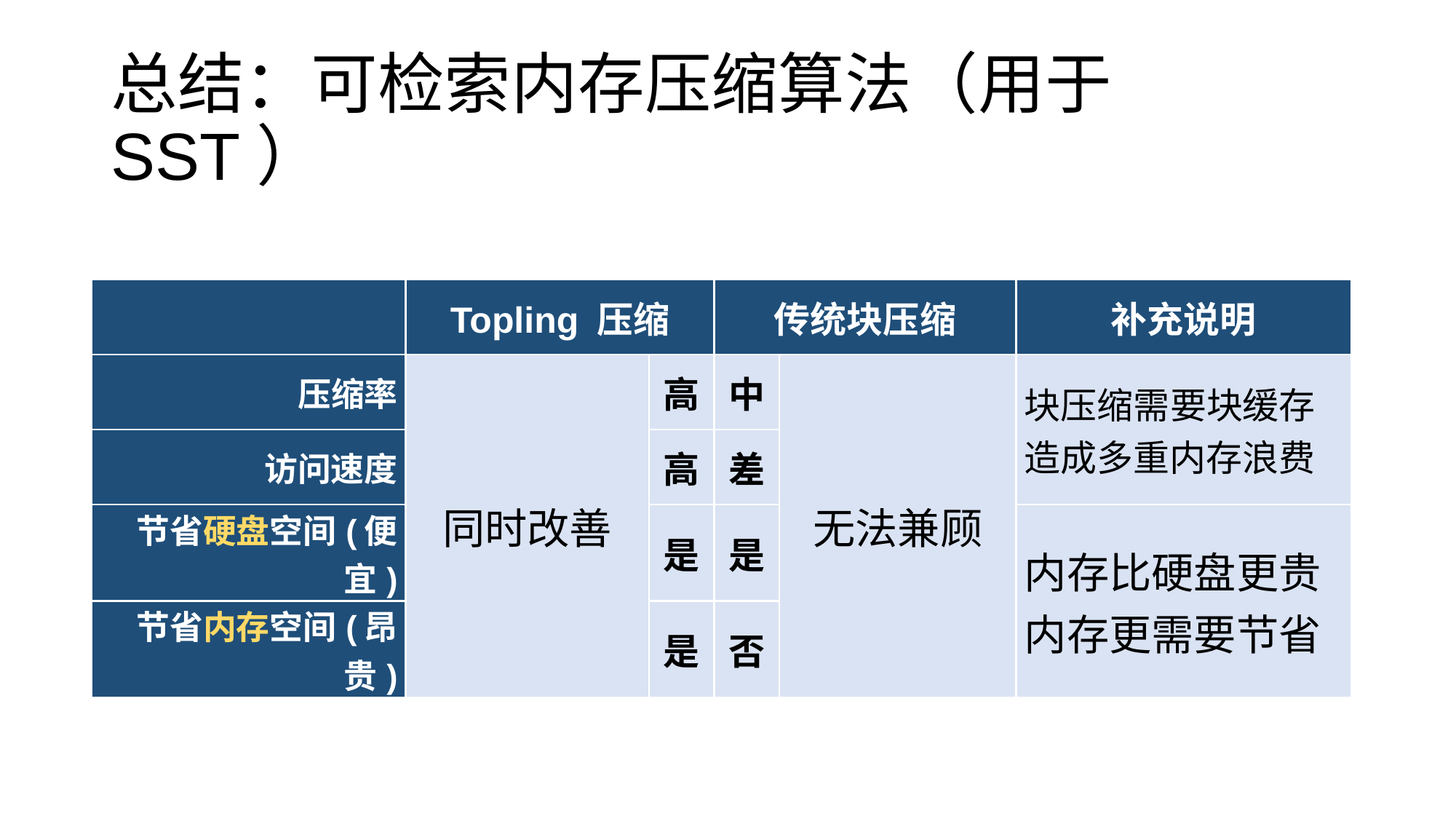

# 总结：可检索内存压缩算法（用于 SST）
|  | Topling 压缩 |  | 传统块压缩 |  | 补充说明 |
| --- | --- | --- | --- | --- | --- |
| 压缩率 | 同时改善 | 高 | 中 | 无法兼顾 | 块压缩需要块缓存 造成多重内存浪费 |
| 访问速度 |  | 高 | 差 |  |  |
| 节省硬盘空间(便宜) |  | 是 | 是 |  | 内存比硬盘更贵 内存更需要节省 |
| 节省内存空间(昂贵) |  | 是 | 否 |  |  |